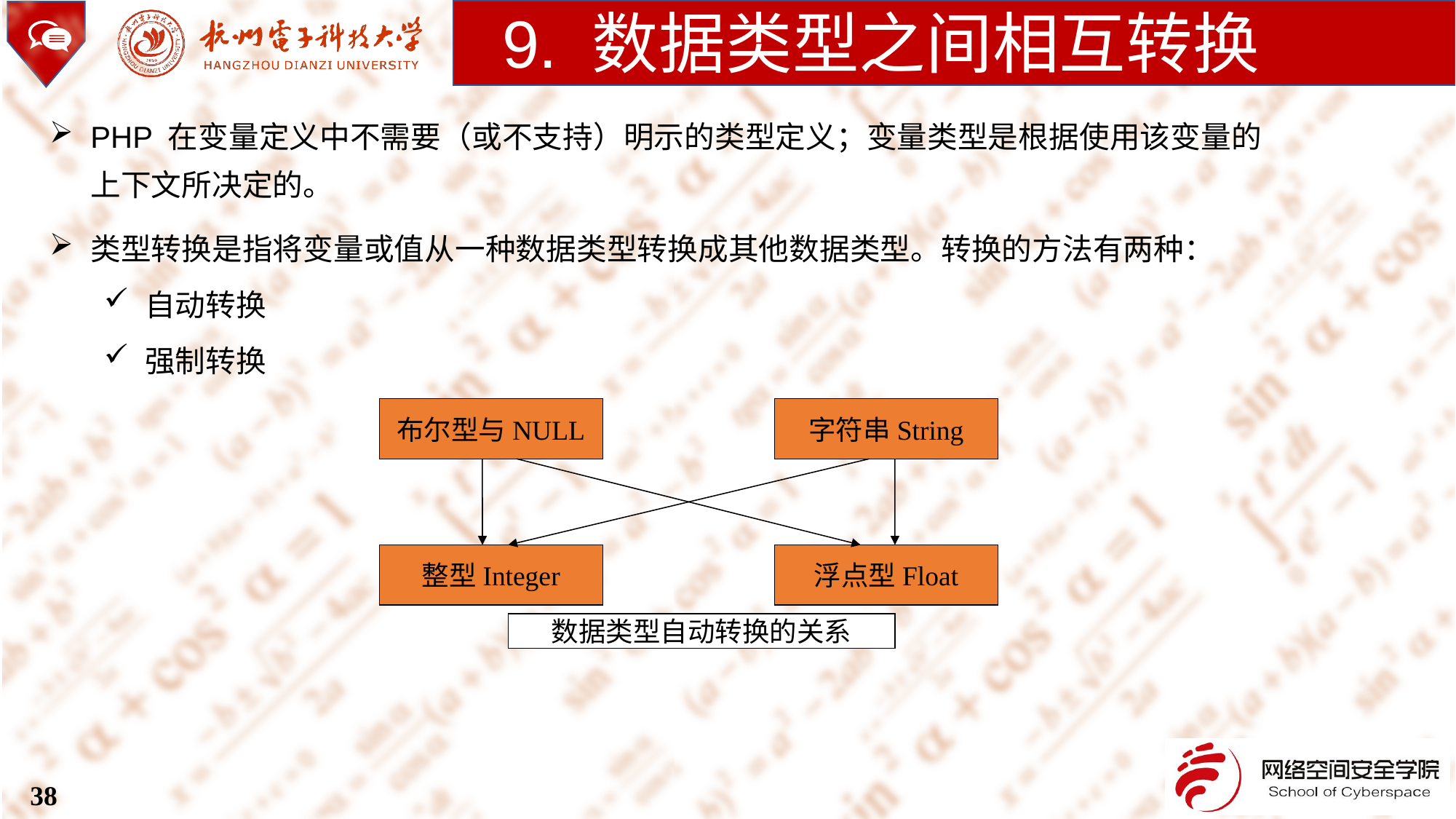

9. 数据类型之间相互转换
PHP 在变量定义中不需要（或不支持）明示的类型定义；变量类型是根据使用该变量的上下文所决定的。
类型转换是指将变量或值从一种数据类型转换成其他数据类型。转换的方法有两种：
自动转换
强制转换
布尔型与NULL
字符串String

整型Integer
浮点型Float
数据类型自动转换的关系
38